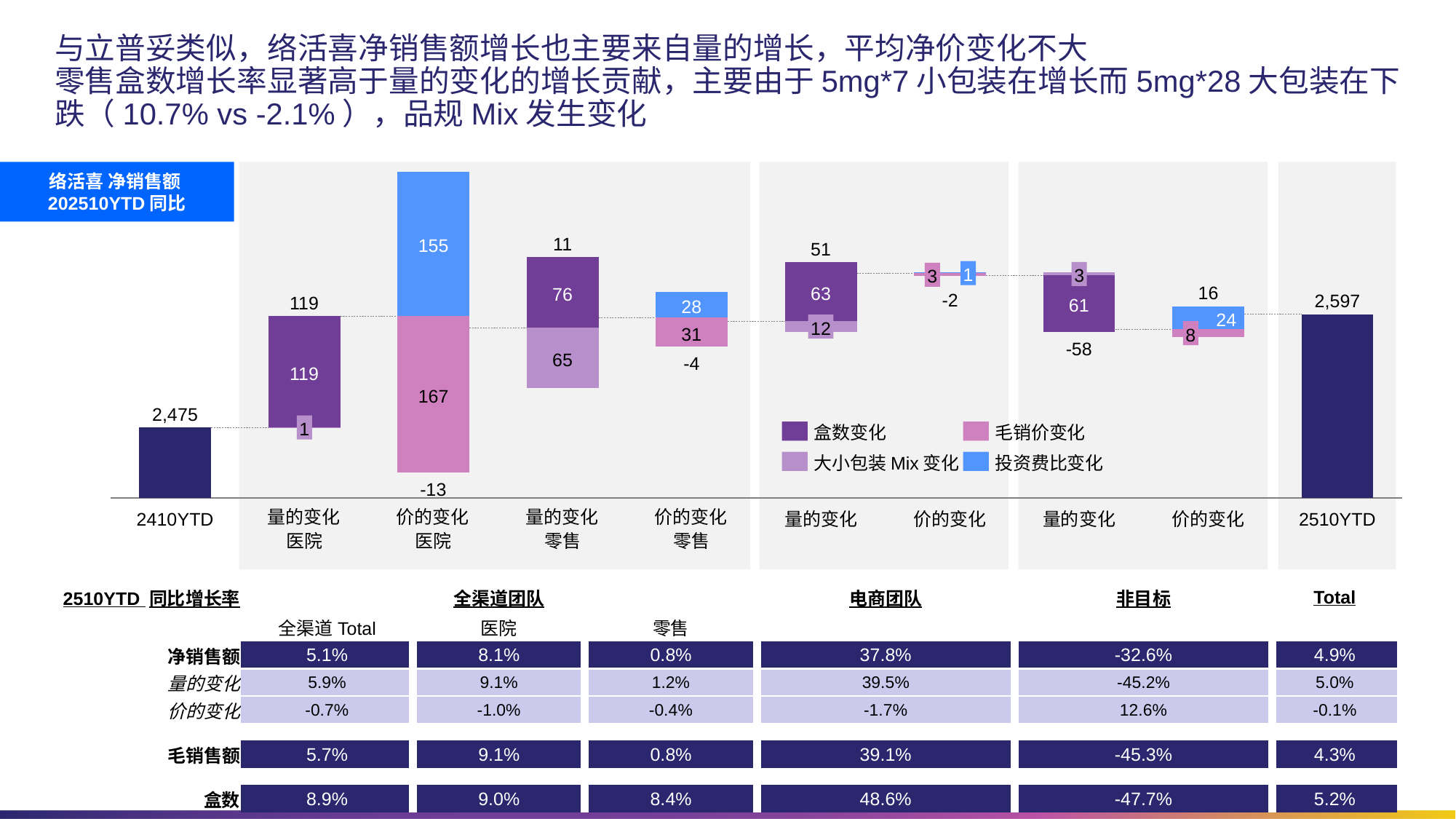

# 与立普妥类似，络活喜净销售额增长也主要来自量的增长，平均净价变化不大 零售盒数增长率显著高于量的变化的增长贡献，主要由于5mg*7小包装在增长而5mg*28大包装在下跌（10.7% vs -2.1%），品规Mix发生变化

### Chart

| Category |  |  |  |
|---|---|---|---|

络活喜 净销售额202510YTD同比
11
155
51
1
3
3
16
63
76
-2
2,597
119
61
28
24
12
31
8
-58
65
-4
119
167
2,475
1
盒数变化
毛销价变化

大小包装Mix变化
投资费比变化

-13
2410YTD
量的变化
医院
价的变化
医院
量的变化
零售
价的变化
零售
量的变化
价的变化
量的变化
价的变化
2510YTD
| 2510YTD 同比增长率 | 全渠道团队 |  |  | 电商团队 | 非目标 | Total |
| --- | --- | --- | --- | --- | --- | --- |
|  | 全渠道Total | 医院 | 零售 |  |  |  |
| 净销售额 | 5.1% | 8.1% | 0.8% | 37.8% | -32.6% | 4.9% |
| 量的变化 | 5.9% | 9.1% | 1.2% | 39.5% | -45.2% | 5.0% |
| 价的变化 | -0.7% | -1.0% | -0.4% | -1.7% | 12.6% | -0.1% |
|  |  |  |  |  |  |  |
| 毛销售额 | 5.7% | 9.1% | 0.8% | 39.1% | -45.3% | 4.3% |
|  |  |  |  |  |  |  |
| 盒数 | 8.9% | 9.0% | 8.4% | 48.6% | -47.7% | 5.2% |